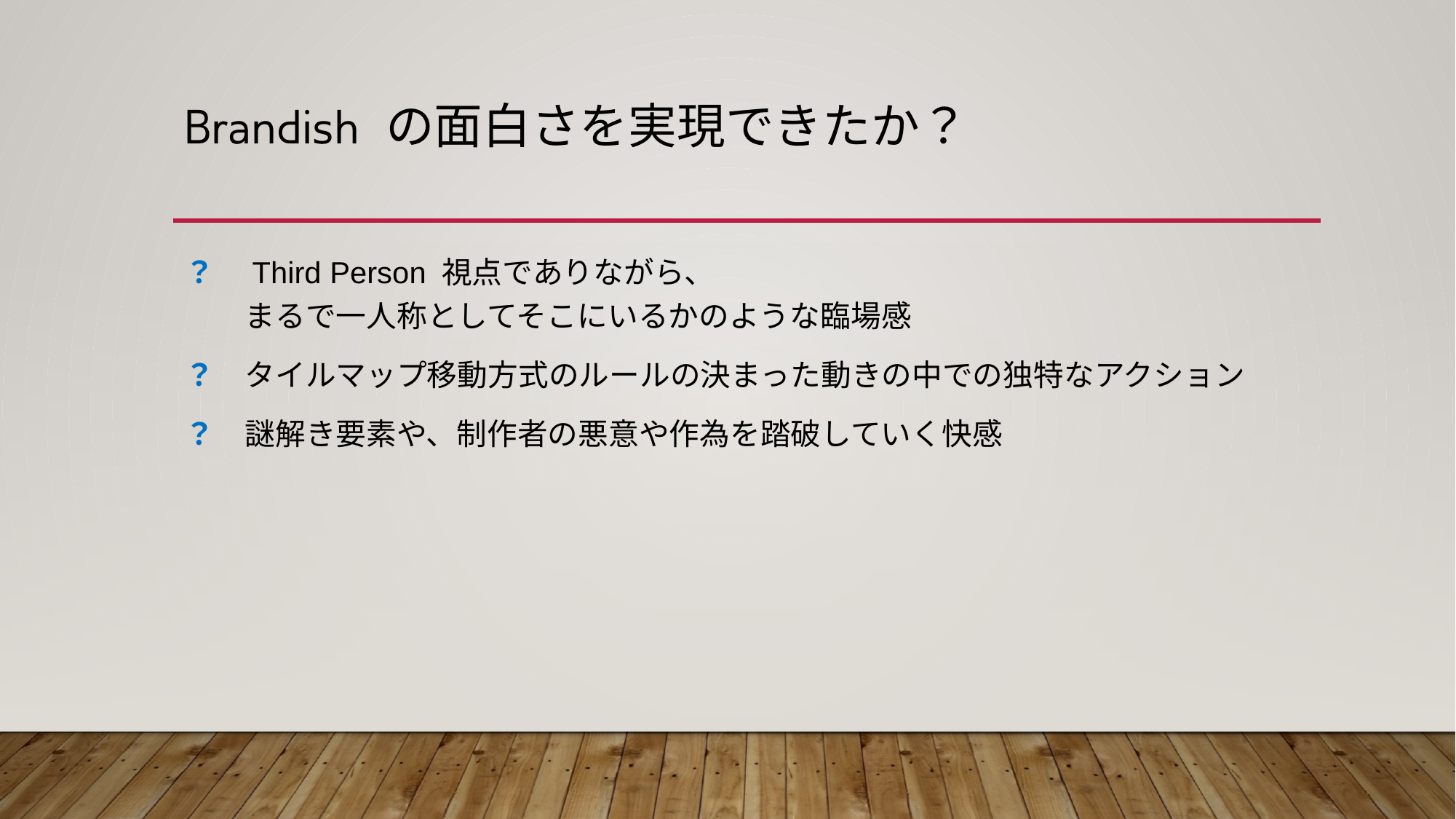

# Brandish の面白さを実現できたか？
？　Third Person 視点でありながら、
　　まるで一人称としてそこにいるかのような臨場感
？　タイルマップ移動方式のルールの決まった動きの中での独特なアクション
？　謎解き要素や、制作者の悪意や作為を踏破していく快感